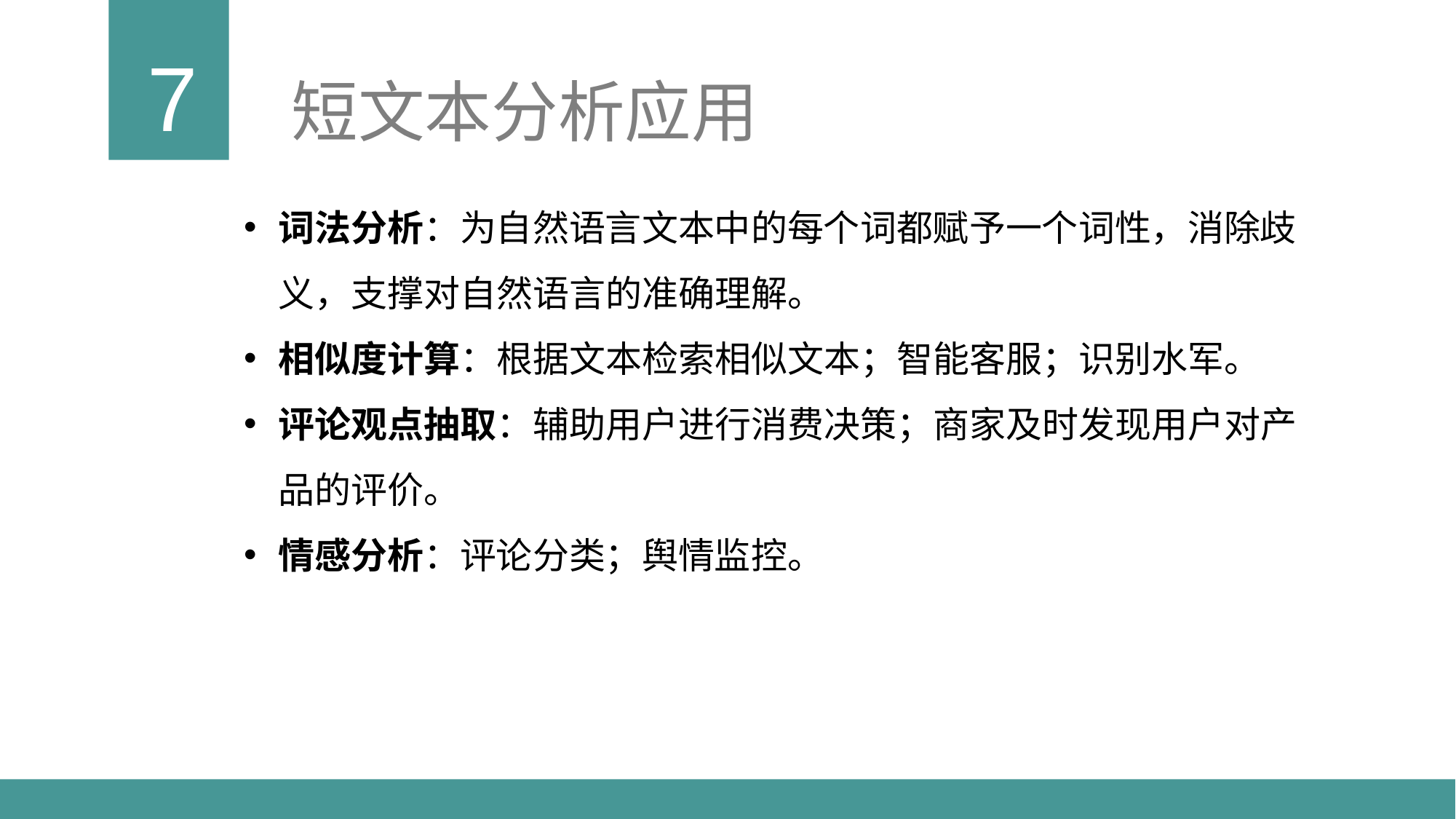

7
短文本分析应用
词法分析：为自然语言文本中的每个词都赋予一个词性，消除歧义，支撑对自然语言的准确理解。
相似度计算：根据文本检索相似文本；智能客服；识别水军。
评论观点抽取：辅助用户进行消费决策；商家及时发现用户对产品的评价。
情感分析：评论分类；舆情监控。